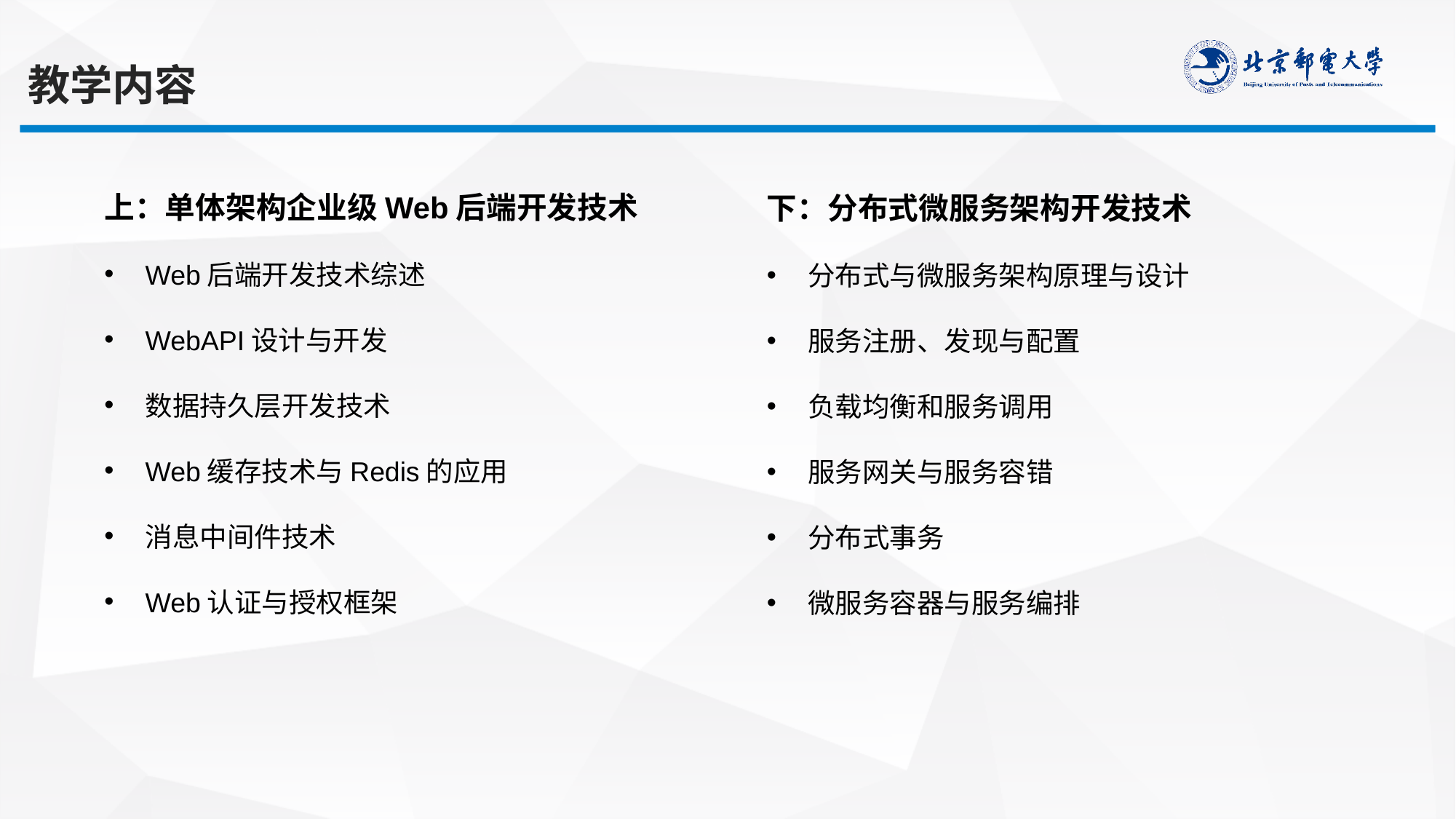

教学内容

上：单体架构企业级Web后端开发技术
Web后端开发技术综述
WebAPI设计与开发
数据持久层开发技术
Web缓存技术与Redis的应用
消息中间件技术
Web认证与授权框架
下：分布式微服务架构开发技术
分布式与微服务架构原理与设计
服务注册、发现与配置
负载均衡和服务调用
服务网关与服务容错
分布式事务
微服务容器与服务编排